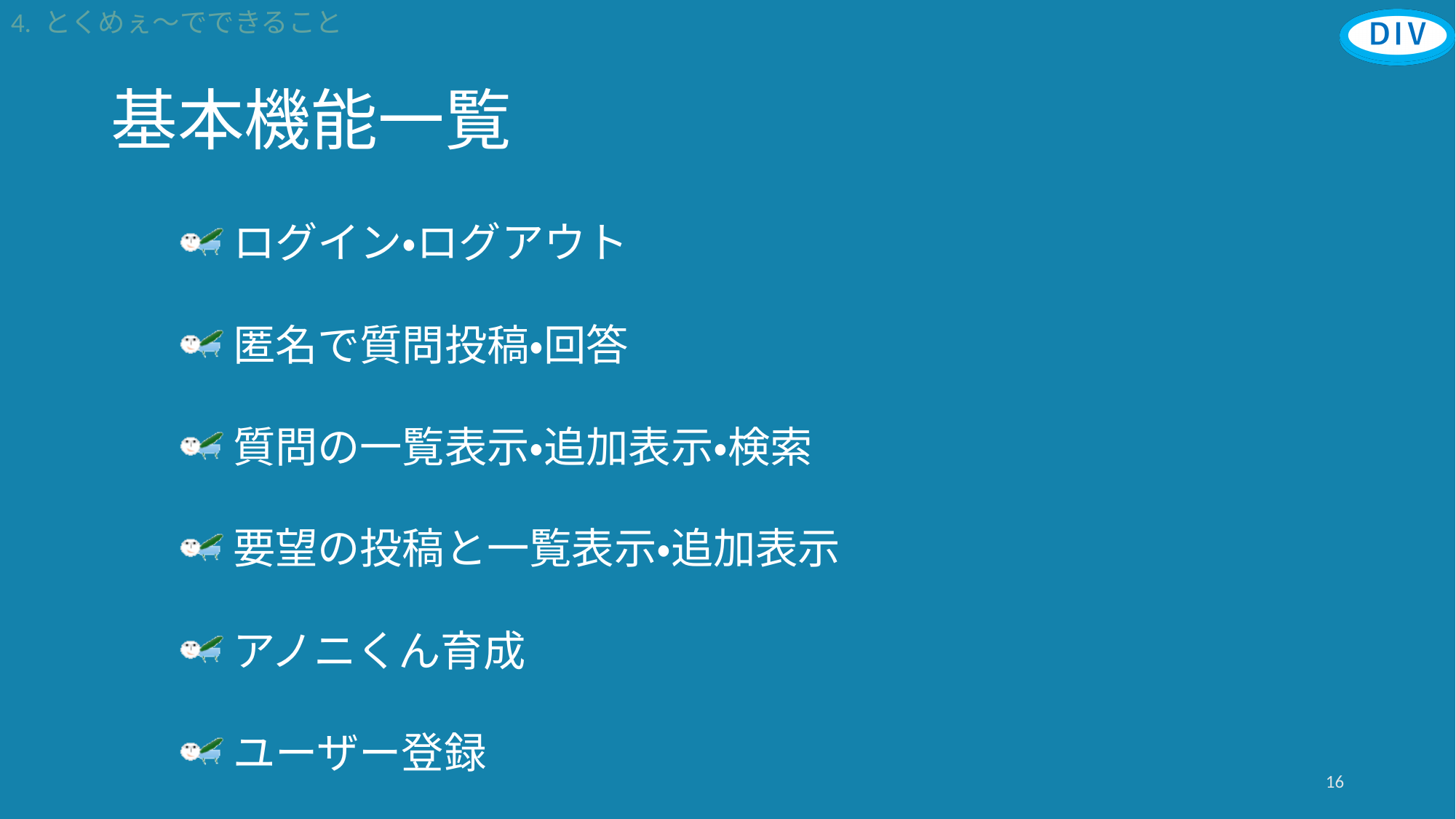

4. とくめぇ～でできること
# 基本機能一覧
ログイン・ログアウト
匿名で質問投稿・回答
質問の一覧表示・追加表示・検索
要望の投稿と一覧表示・追加表示
アノニくん育成
ユーザー登録
16